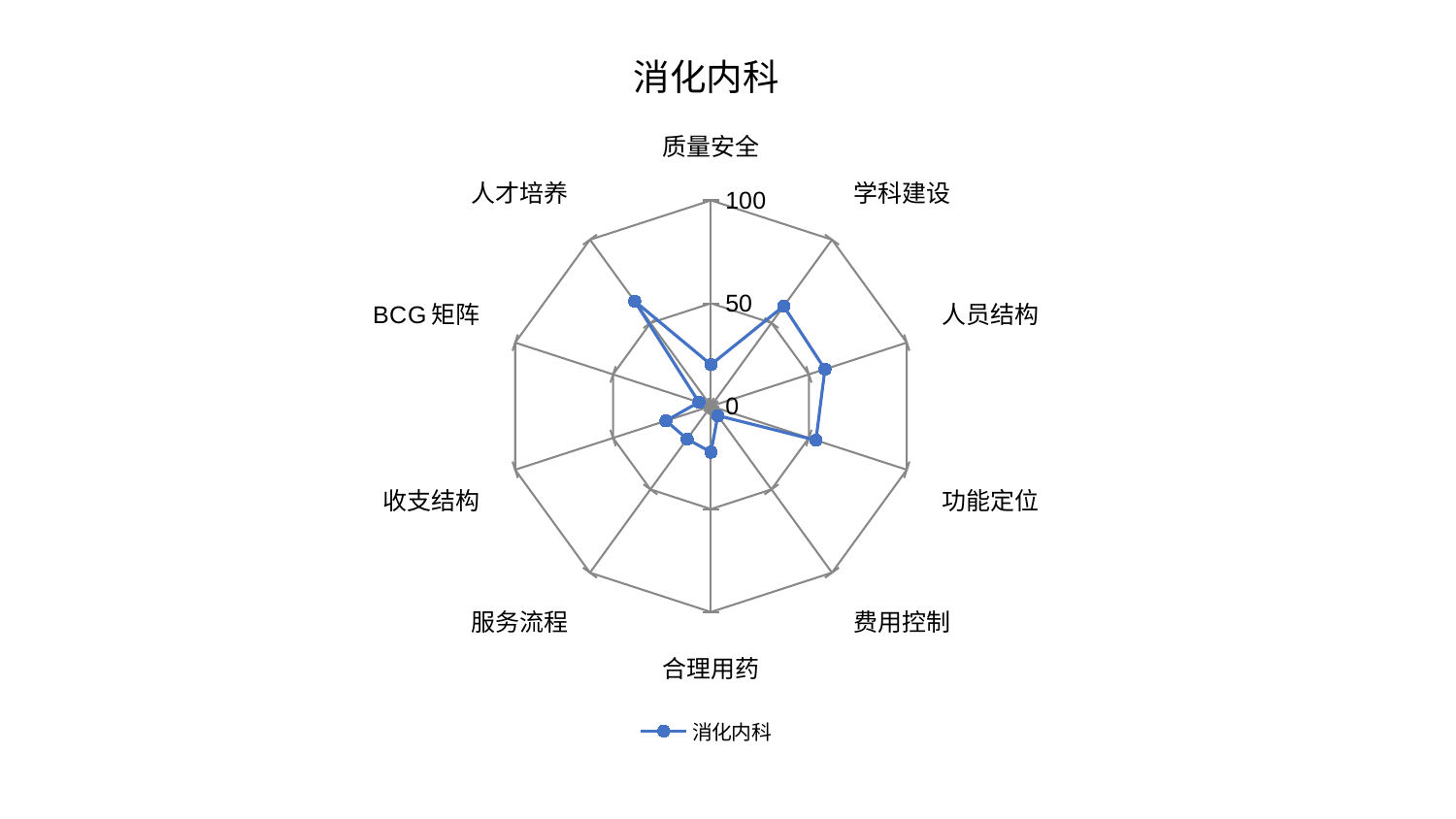

### Chart: 消化内科

| Category | 消化内科 |
|---|---|
| 质量安全 | 20.201768541190813 |
| 学科建设 | 60.08914713191573 |
| 人员结构 | 58.205942690406424 |
| 功能定位 | 53.61628888566057 |
| 费用控制 | 5.671248000691931 |
| 合理用药 | 22.327399996930517 |
| 服务流程 | 19.751314567313553 |
| 收支结构 | 22.95421355502344 |
| BCG矩阵 | 6.153009722406676 |
| 人才培养 | 63.12067480395489 |
130